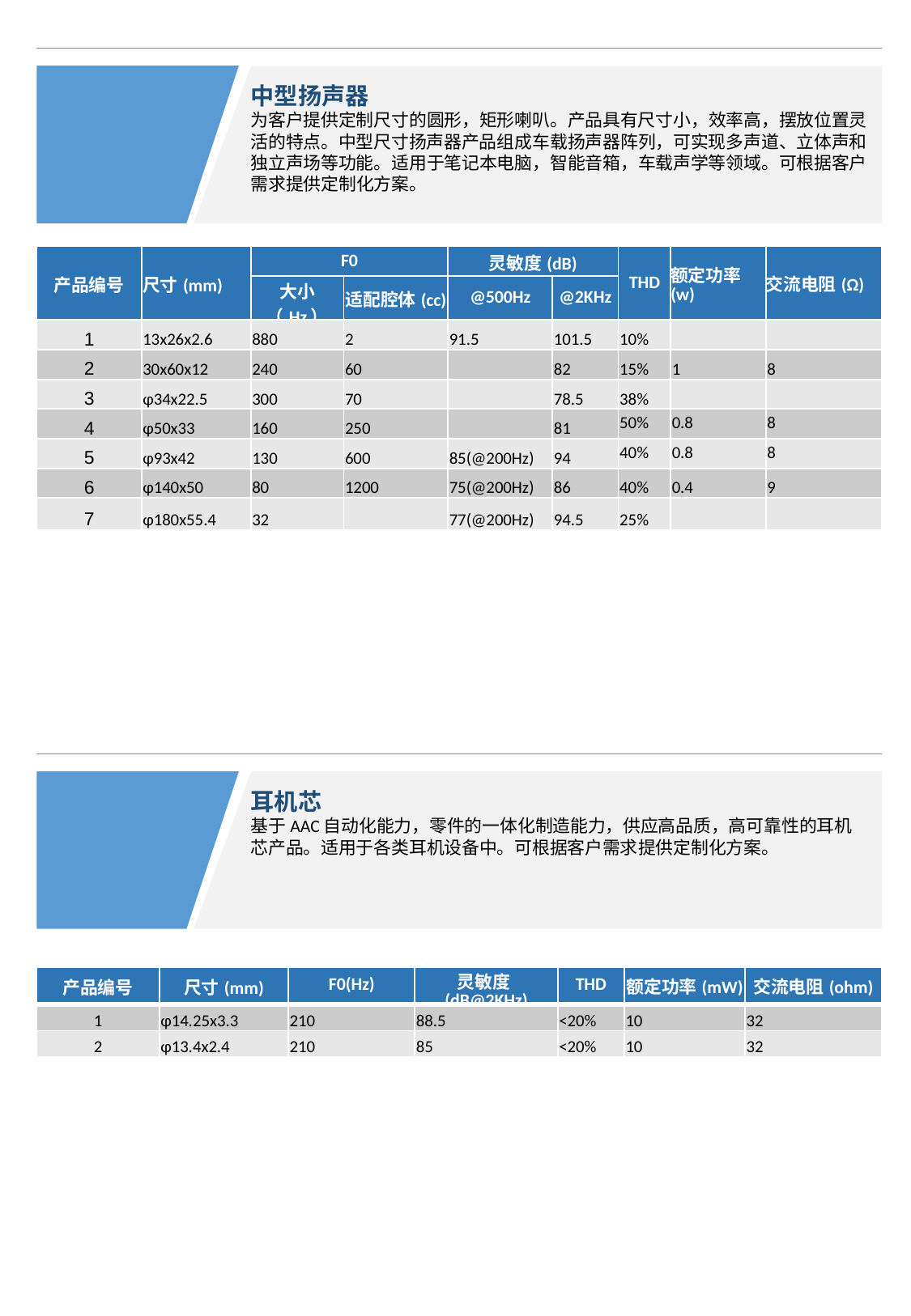

中型扬声器
为客户提供定制尺寸的圆形，矩形喇叭。产品具有尺寸小，效率高，摆放位置灵活的特点。中型尺寸扬声器产品组成车载扬声器阵列，可实现多声道、立体声和独立声场等功能。适用于笔记本电脑，智能音箱，车载声学等领域。可根据客户需求提供定制化方案。
| 产品编号 | 尺寸(mm) | F0 |  | 灵敏度(dB) |  | THD | 额定功率(w) | 交流电阻(Ω) |
| --- | --- | --- | --- | --- | --- | --- | --- | --- |
|  |  | 大小（Hz） | 适配腔体(cc) | @500Hz | @2KHz |  |  |  |
| 1 | 13x26x2.6 | 880 | 2 | 91.5 | 101.5 | 10% |  |  |
| 2 | 30x60x12 | 240 | 60 |  | 82 | 15% | 1 | 8 |
| 3 | φ34x22.5 | 300 | 70 |  | 78.5 | 38% |  |  |
| 4 | φ50x33 | 160 | 250 |  | 81 | 50% | 0.8 | 8 |
| 5 | φ93x42 | 130 | 600 | 85(@200Hz) | 94 | 40% | 0.8 | 8 |
| 6 | φ140x50 | 80 | 1200 | 75(@200Hz) | 86 | 40% | 0.4 | 9 |
| 7 | φ180x55.4 | 32 |  | 77(@200Hz) | 94.5 | 25% |  |  |

耳机芯
基于AAC自动化能力，零件的一体化制造能力，供应高品质，高可靠性的耳机芯产品。适用于各类耳机设备中。可根据客户需求提供定制化方案。
| 产品编号 | 尺寸(mm) | F0(Hz) | 灵敏度(dB@2KHz) | THD | 额定功率(mW) | 交流电阻(ohm) |
| --- | --- | --- | --- | --- | --- | --- |
| 1 | φ14.25x3.3 | 210 | 88.5 | <20% | 10 | 32 |
| 2 | φ13.4x2.4 | 210 | 85 | <20% | 10 | 32 |